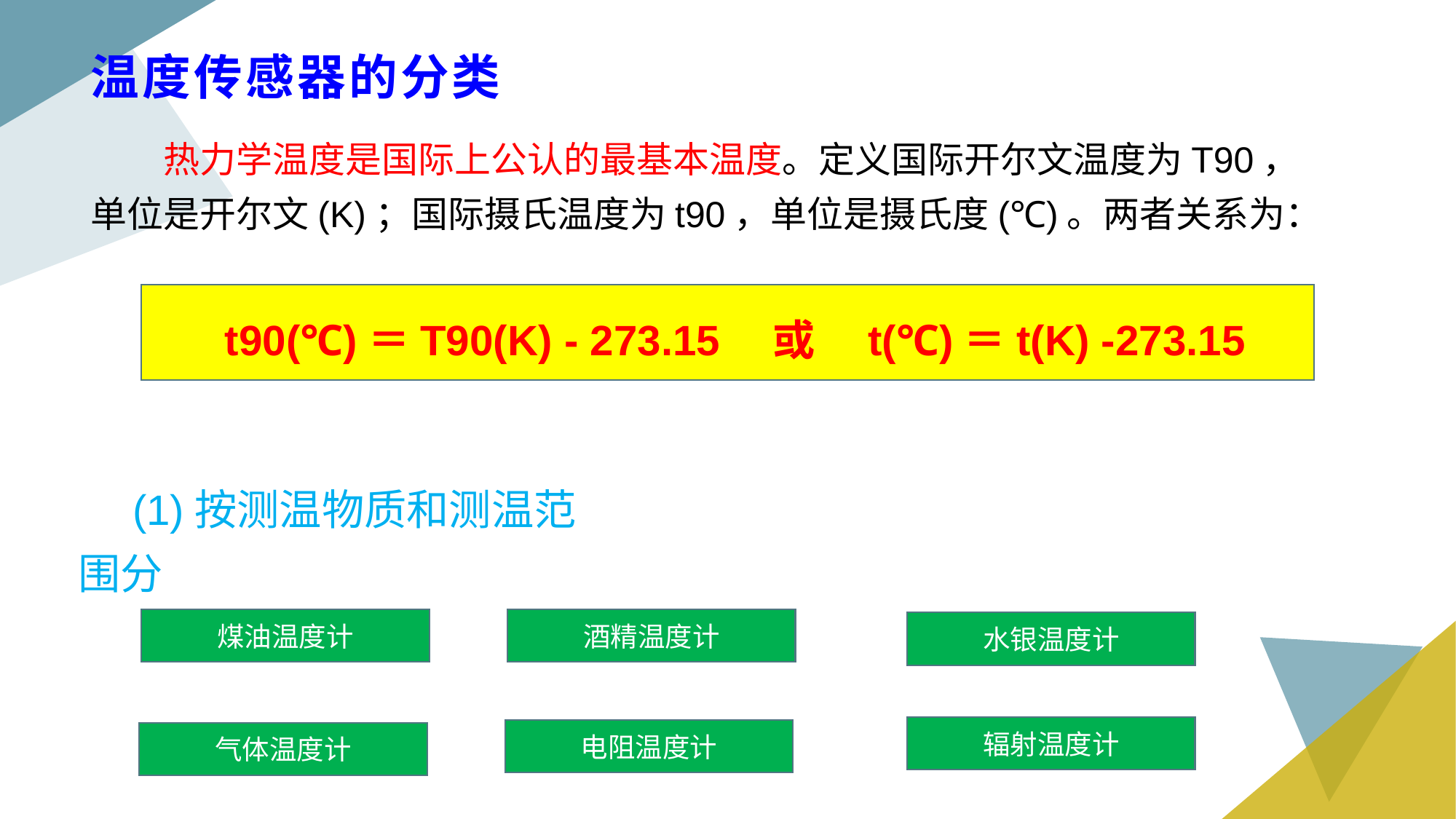

# 温度传感器的分类
热力学温度是国际上公认的最基本温度。定义国际开尔文温度为T90，单位是开尔文(K)；国际摄氏温度为t90，单位是摄氏度(℃)。两者关系为：

t90(℃)＝T90(K) - 273.15　或　t(℃)＝t(K) -273.15
(1)按测温物质和测温范围分
煤油温度计
酒精温度计
水银温度计
辐射温度计
电阻温度计
气体温度计